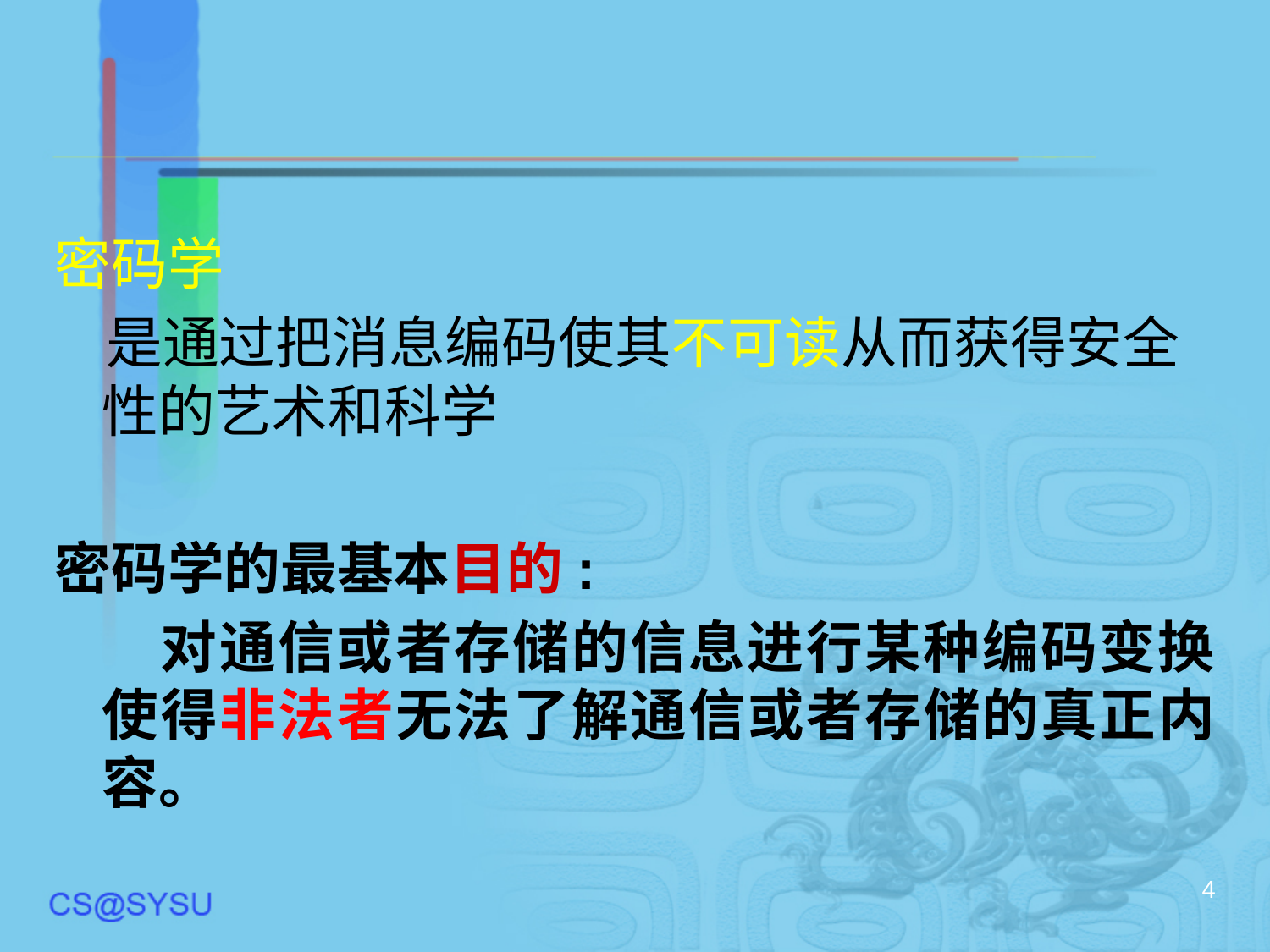

密码学
   是通过把消息编码使其不可读从而获得安全性的艺术和科学

密码学的最基本目的:
      对通信或者存储的信息进行某种编码变换使得非法者无法了解通信或者存储的真正内容。

4